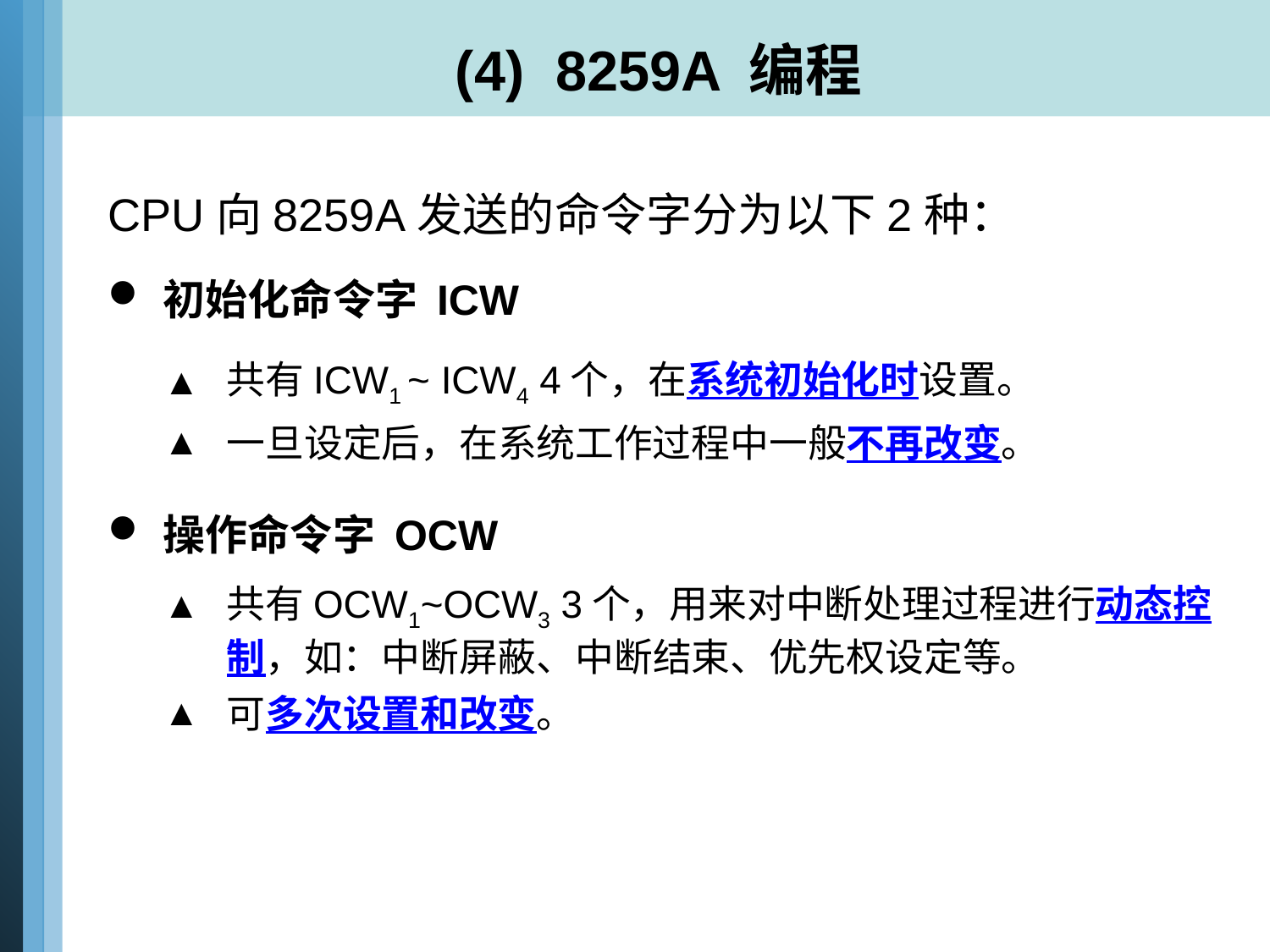

# (4)  8259A 编程
CPU向8259A发送的命令字分为以下2种：
初始化命令字 ICW
共有ICW1 ~ ICW4 4个，在系统初始化时设置。
一旦设定后，在系统工作过程中一般不再改变。
操作命令字 OCW
共有OCW1~OCW3 3个，用来对中断处理过程进行动态控制，如：中断屏蔽、中断结束、优先权设定等。
可多次设置和改变。
114